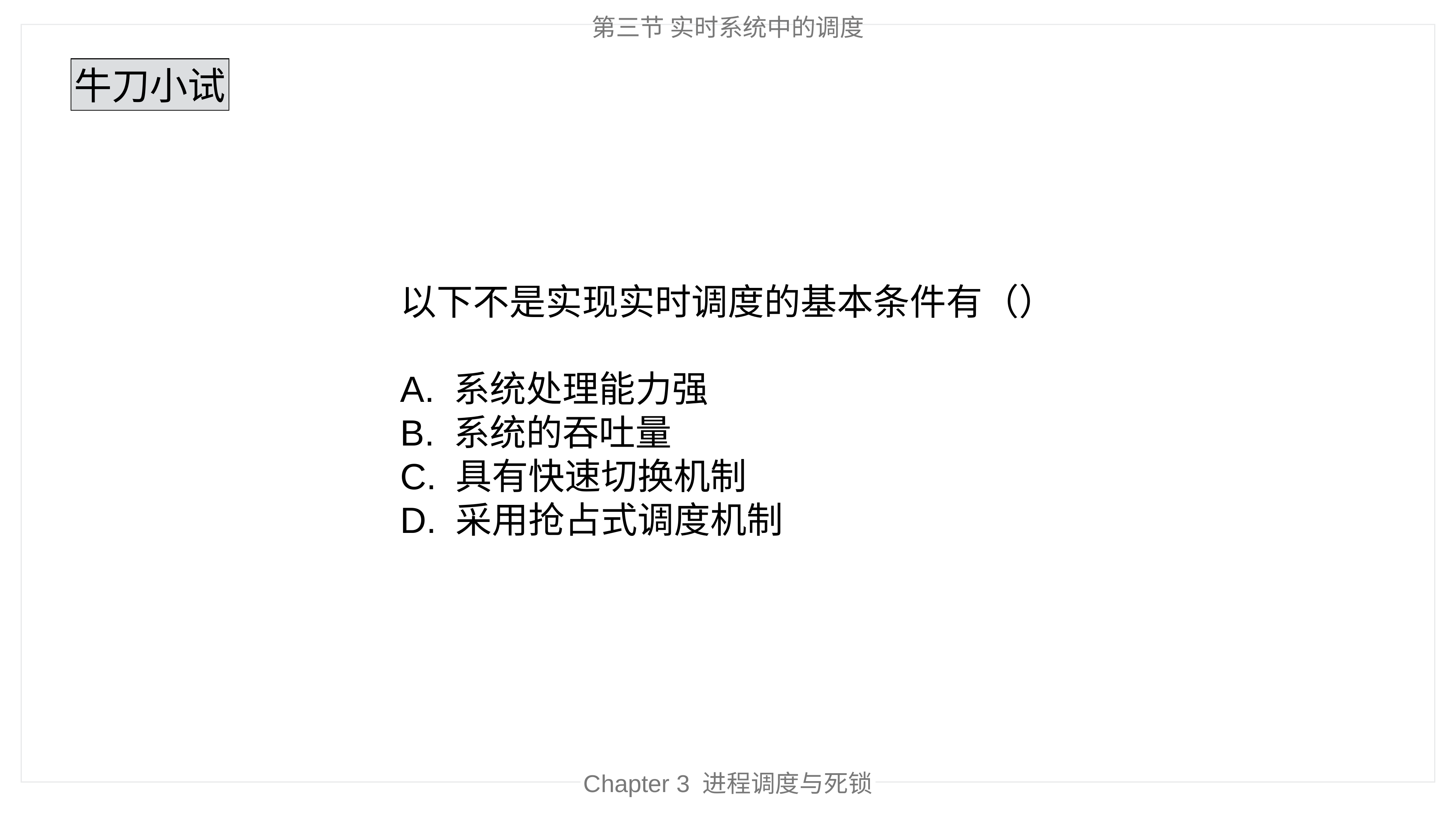

第三节 实时系统中的调度
牛刀小试
以下不是实现实时调度的基本条件有（）

A. 系统处理能力强
B. 系统的吞吐量
C. 具有快速切换机制
D. 采用抢占式调度机制
Chapter 3 进程调度与死锁